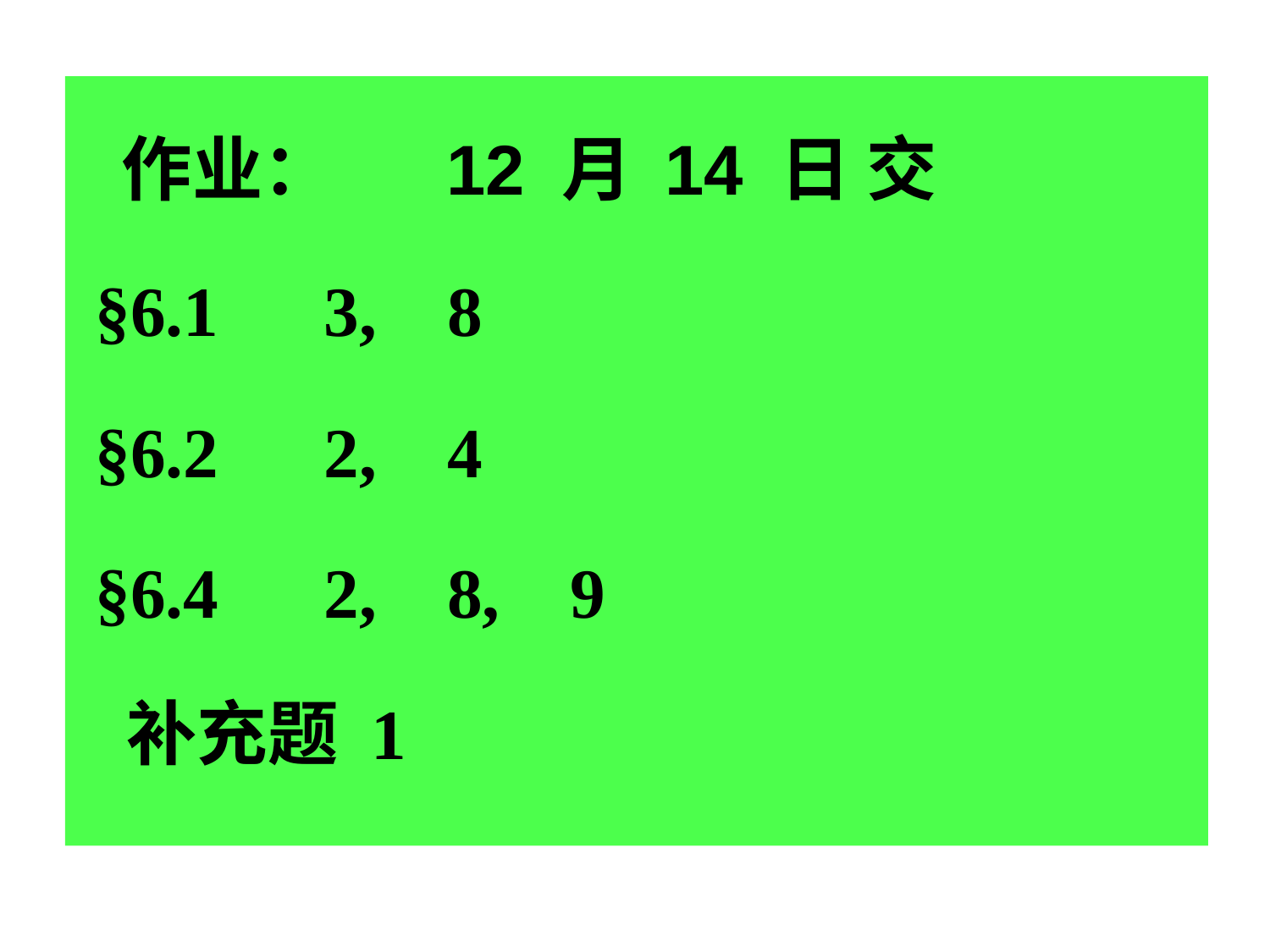

作业：      12 月 14 日 交
 §6.1      3,    8
 §6.2      2,    4
 §6.4      2,    8,    9
  补充题 1